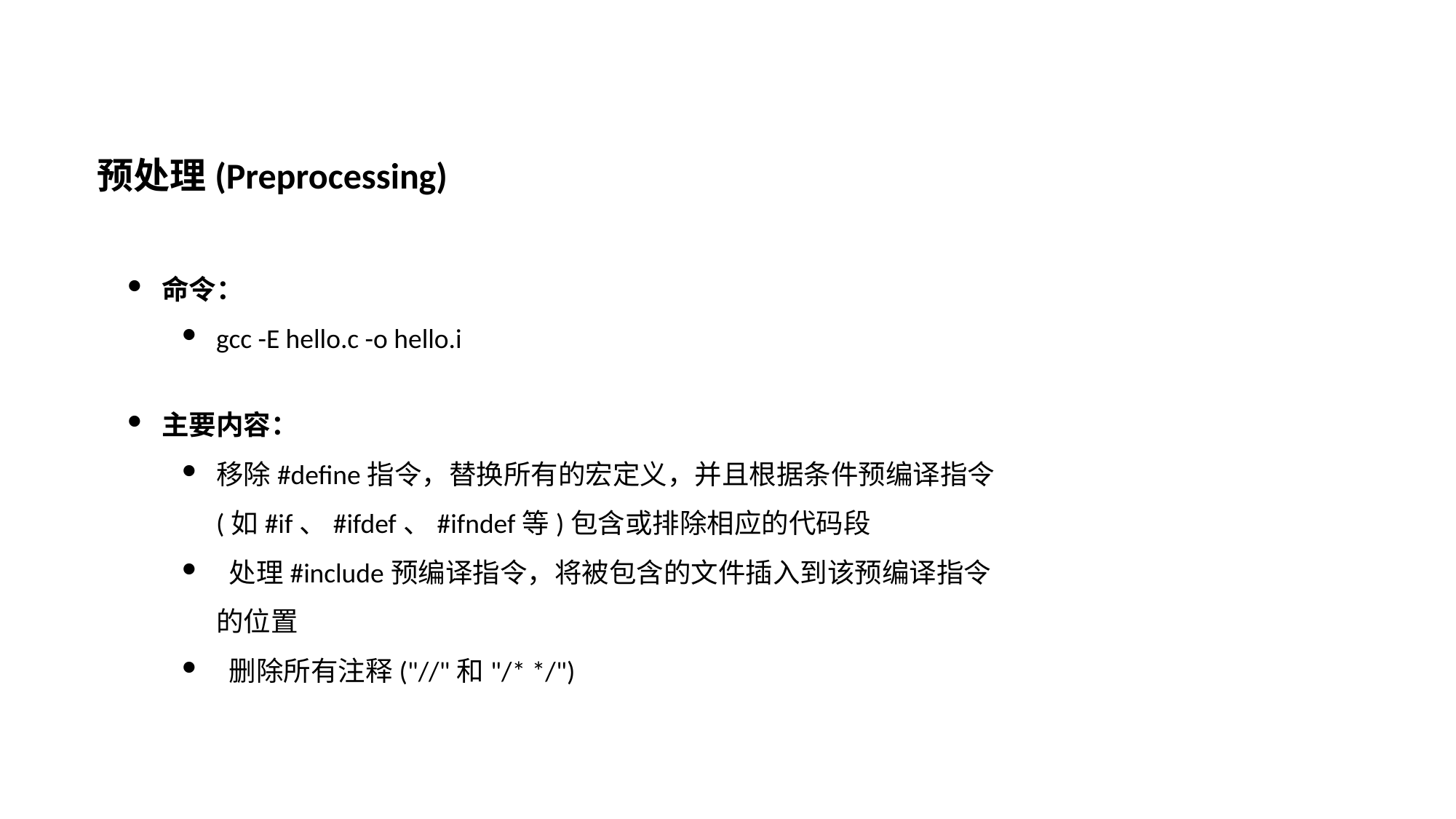

预处理(Preprocessing)
命令：
gcc -E hello.c -o hello.i

主要内容：
移除#define指令，替换所有的宏定义，并且根据条件预编译指令(如#if、#ifdef、#ifndef等)包含或排除相应的代码段
 处理#include预编译指令，将被包含的文件插入到该预编译指令的位置
 删除所有注释("//"和"/* */")